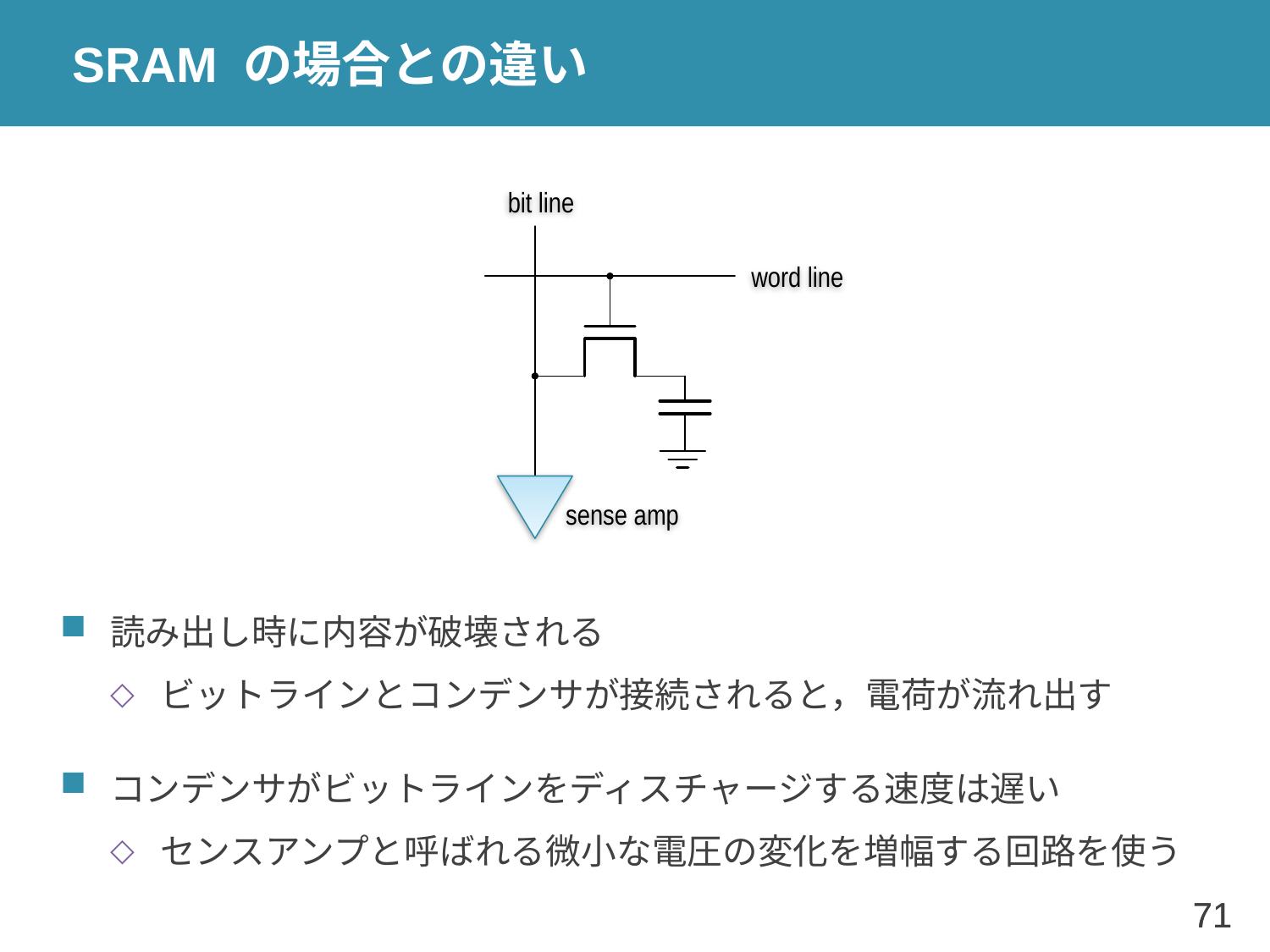

# SRAM の場合との違い
bit line
word line
sense amp

読み出し時に内容が破壊される
ビットラインとコンデンサが接続されると，電荷が流れ出す
コンデンサがビットラインをディスチャージする速度は遅い
センスアンプと呼ばれる微小な電圧の変化を増幅する回路を使う